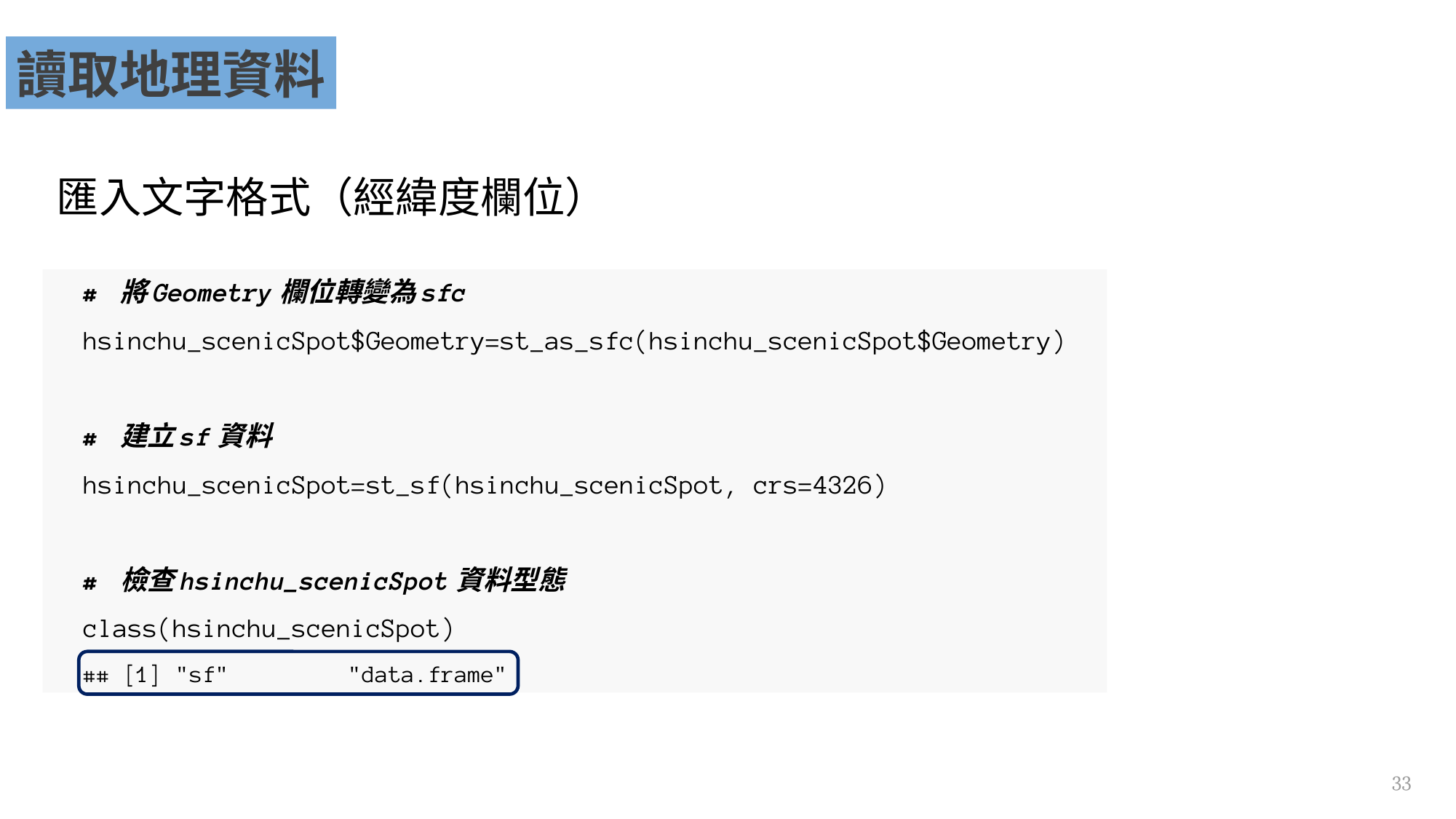

讀取地理資料
匯入文字格式（經緯度欄位）
# 將Geometry欄位轉變為sfc
hsinchu_scenicSpot$Geometry=st_as_sfc(hsinchu_scenicSpot$Geometry)

# 建立sf資料
hsinchu_scenicSpot=st_sf(hsinchu_scenicSpot, crs=4326)

# 檢查hsinchu_scenicSpot資料型態
class(hsinchu_scenicSpot)
## [1] "sf"         "data.frame"

33